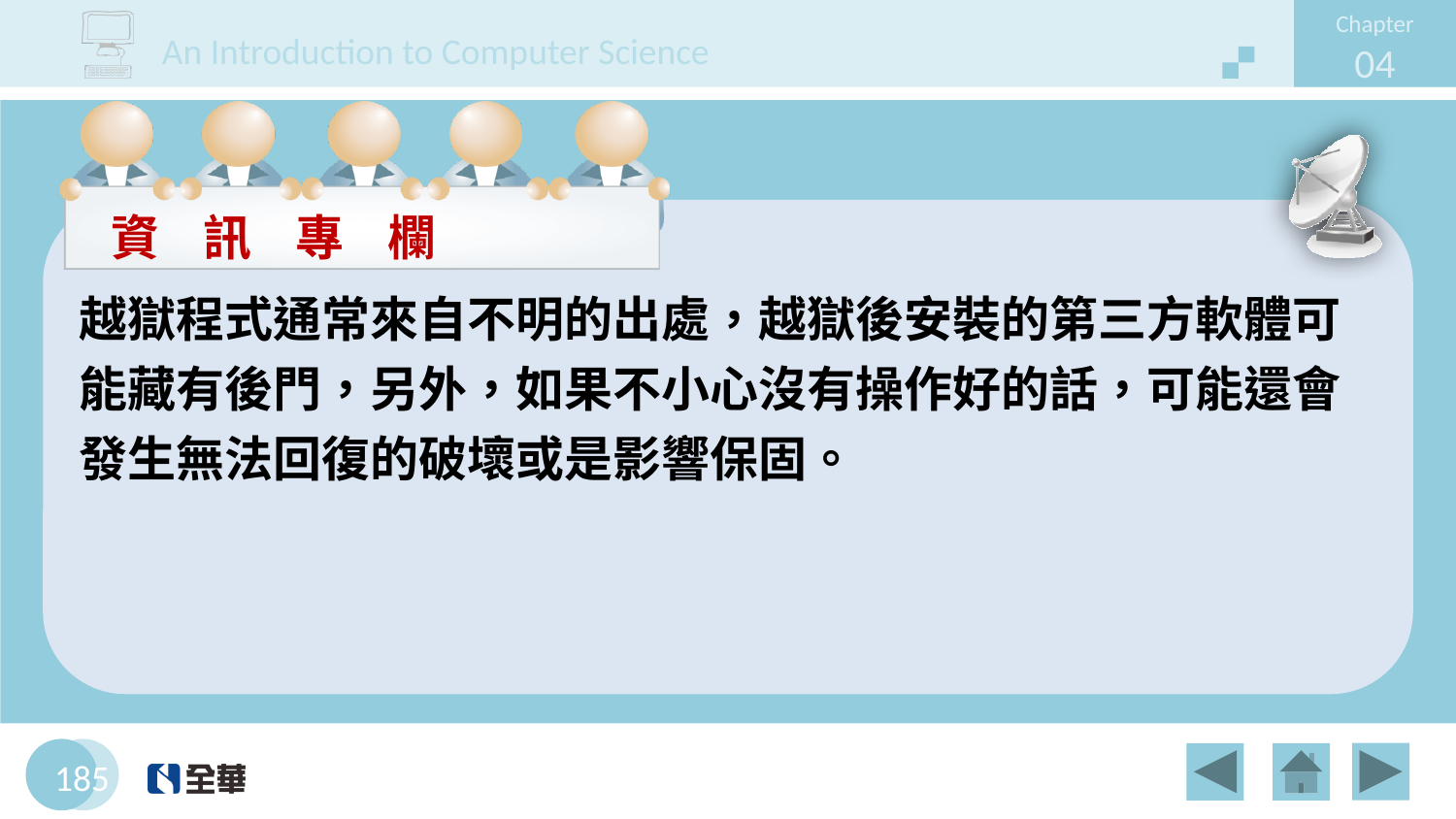

越獄程式通常來自不明的出處，越獄後安裝的第三方軟體可能藏有後門，另外，如果不小心沒有操作好的話，可能還會發生無法回復的破壞或是影響保固。